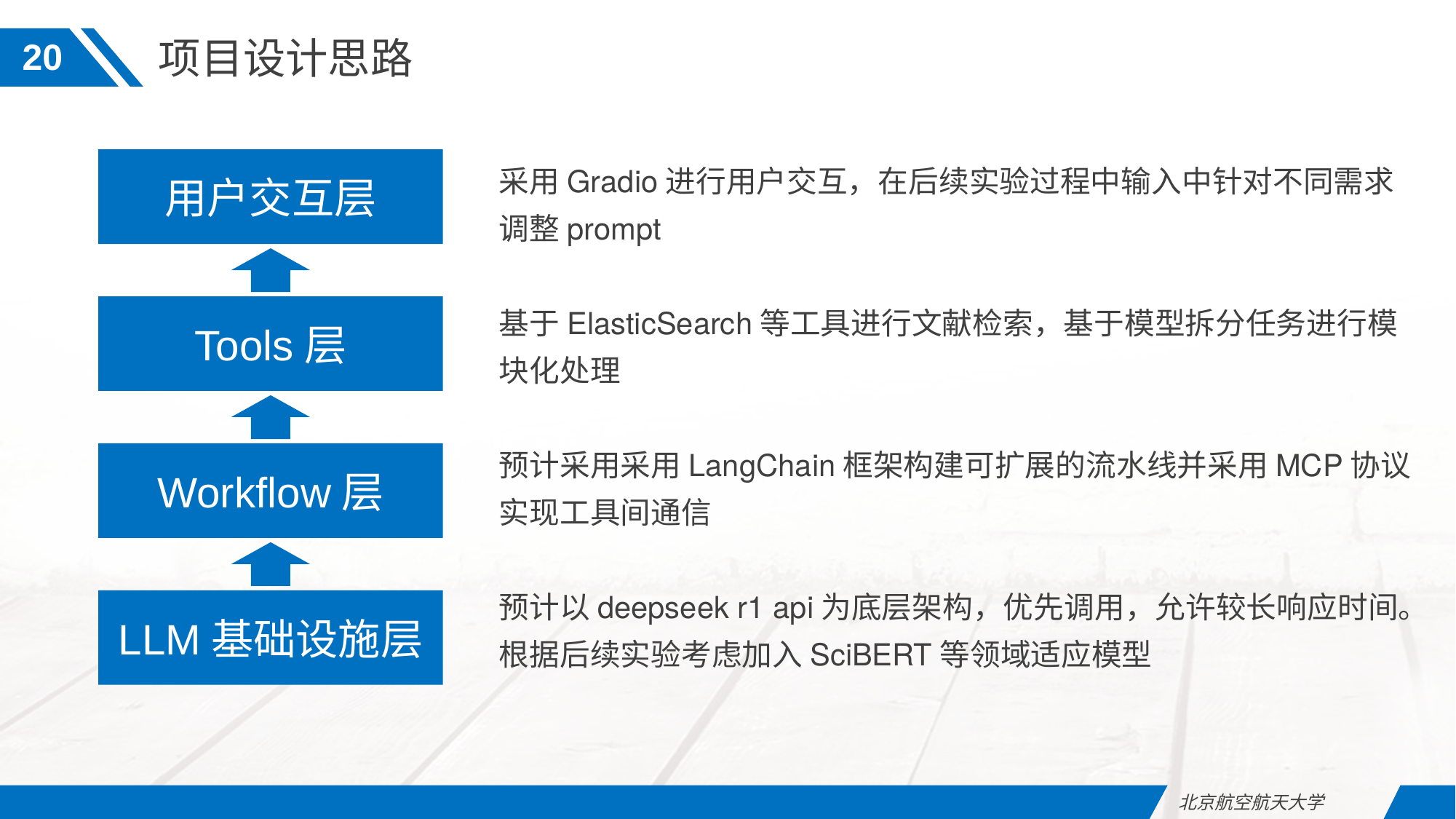

项目设计思路

20

采用Gradio进行用户交互，在后续实验过程中输入中针对不同需求调整prompt

基于ElasticSearch等工具进行文献检索，基于模型拆分任务进行模块化处理

预计采用采用LangChain框架构建可扩展的流水线并采用MCP协议实现工具间通信

预计以deepseek r1 api为底层架构，优先调用，允许较长响应时间。根据后续实验考虑加入SciBERT等领域适应模型
用户交互层

Tools层

Workflow层

LLM基础设施层

北京航空航天大学